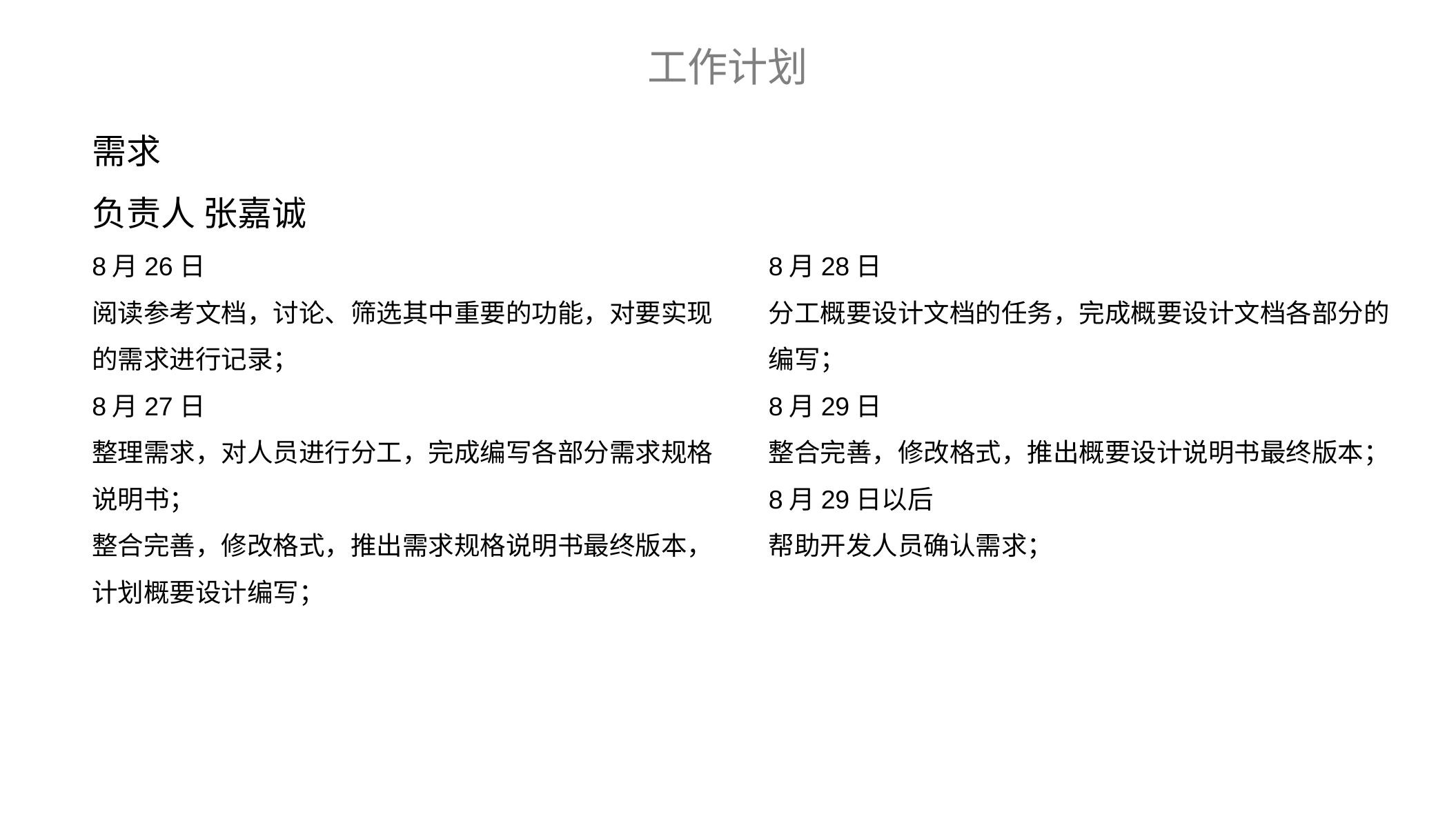

工作计划
需求
负责人 张嘉诚
8月28日
分工概要设计文档的任务，完成概要设计文档各部分的编写；
8月29日
整合完善，修改格式，推出概要设计说明书最终版本；
8月29日以后
帮助开发人员确认需求；
8月26日
阅读参考文档，讨论、筛选其中重要的功能，对要实现的需求进行记录；
8月27日
整理需求，对人员进行分工，完成编写各部分需求规格说明书；
整合完善，修改格式，推出需求规格说明书最终版本，计划概要设计编写；